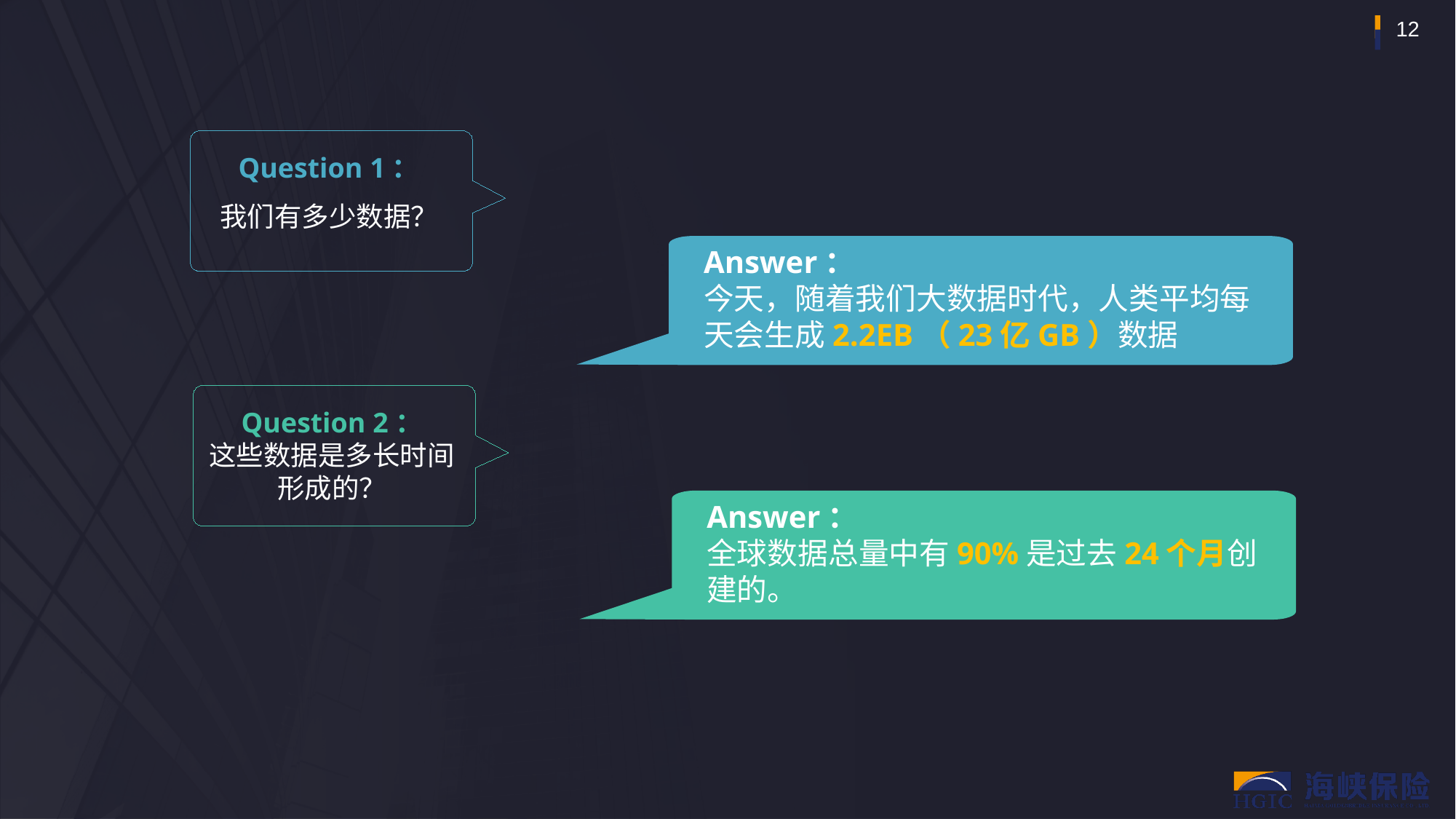

Question 1：
我们有多少数据？

Answer：
今天，随着我们大数据时代，人类平均每天会生成2.2EB（23亿GB）数据

Question 2：
这些数据是多长时间形成的？

Answer：
全球数据总量中有90%是过去24个月创建的。